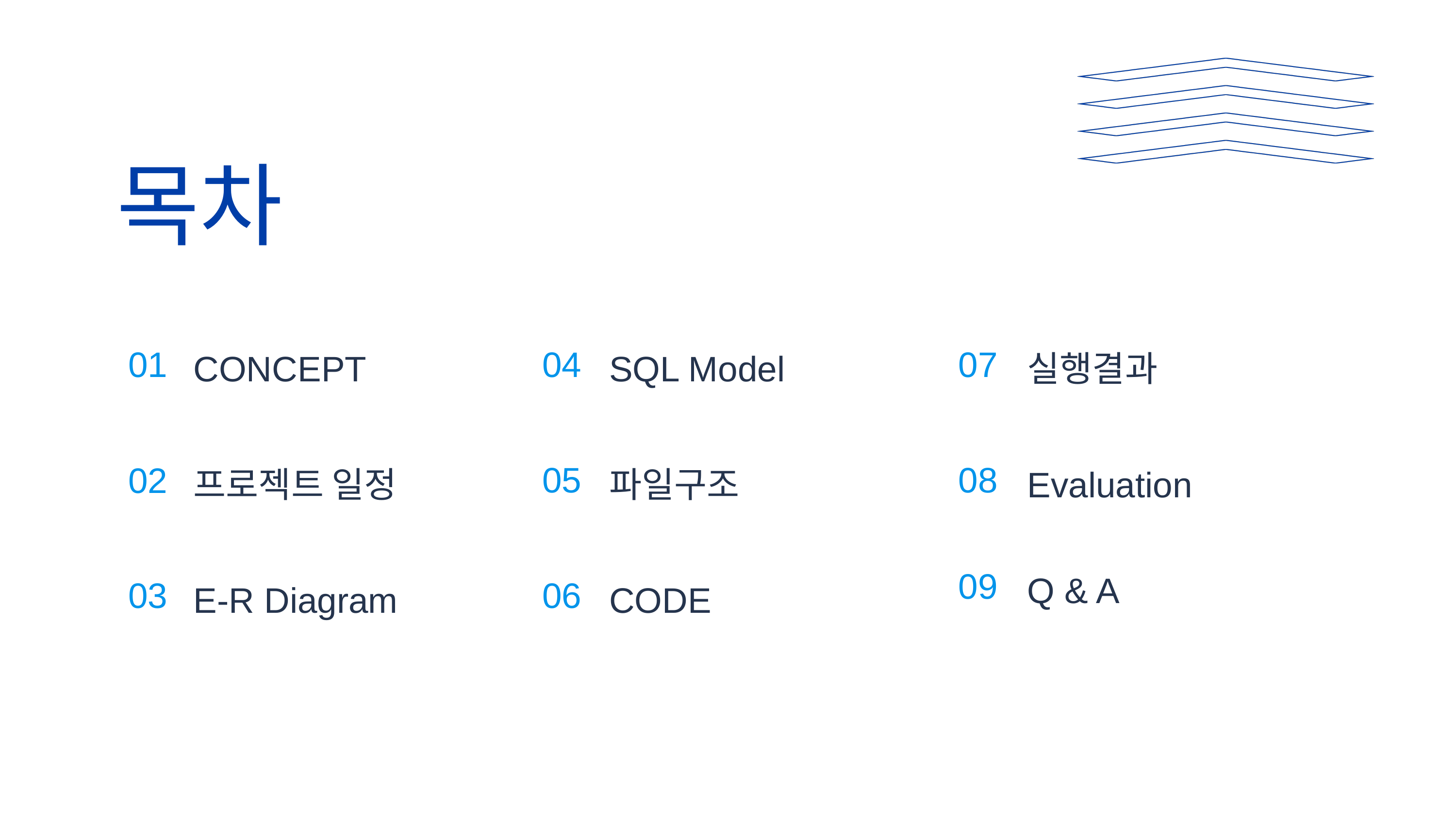

목차
01
04
07
CONCEPT
SQL Model
실행결과
05
08
02
프로젝트 일정
파일구조
Evaluation
09
Q & A
03
06
E-R Diagram
CODE